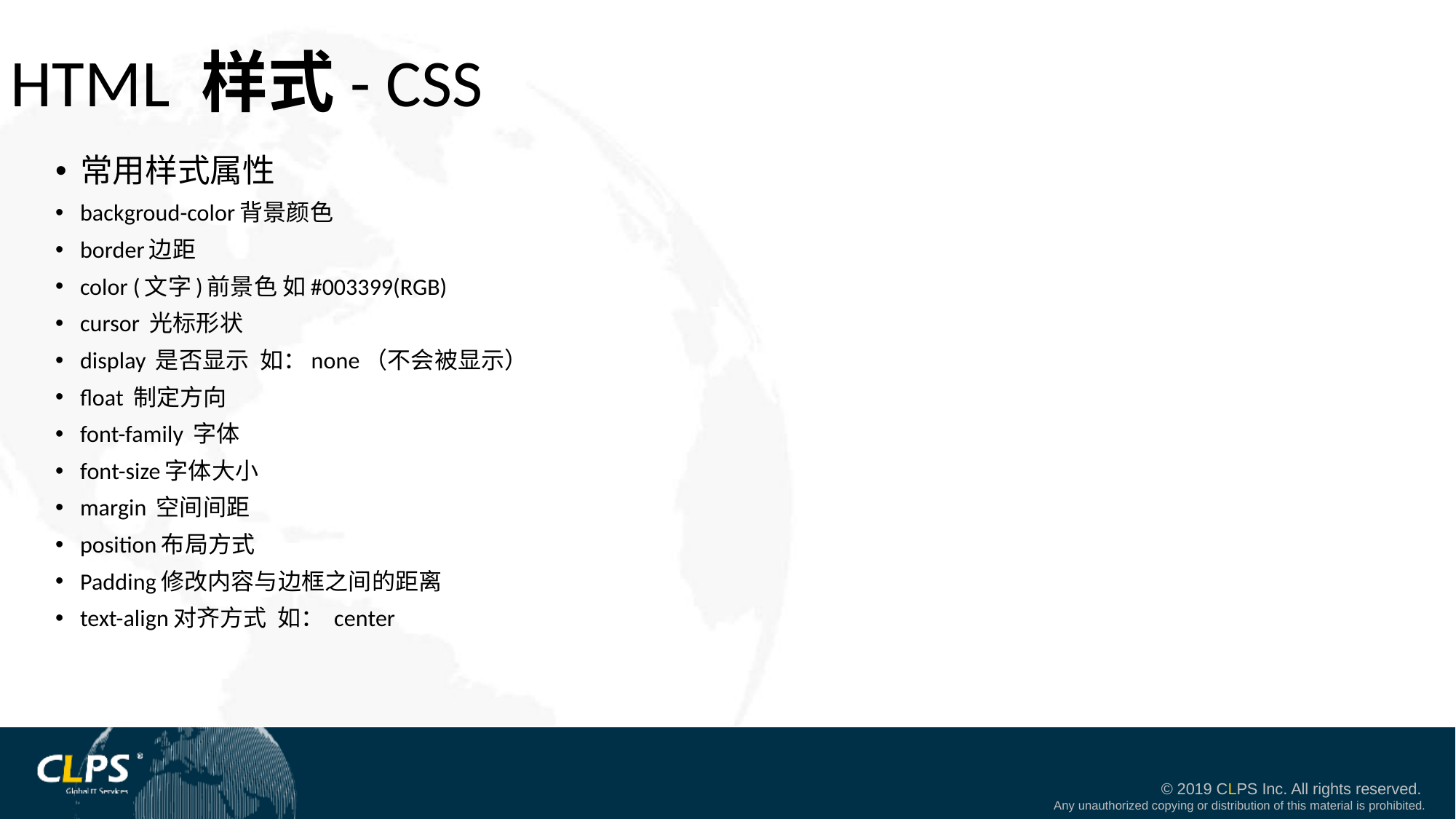

HTML 样式- CSS
常用样式属性
backgroud-color背景颜色
border边距
color (文字)前景色 如#003399(RGB)
cursor 光标形状
display 是否显示  如：none（不会被显示）
float 制定方向
font-family 字体
font-size字体大小
margin 空间间距
position布局方式
Padding修改内容与边框之间的距离
text-align对齐方式  如： center